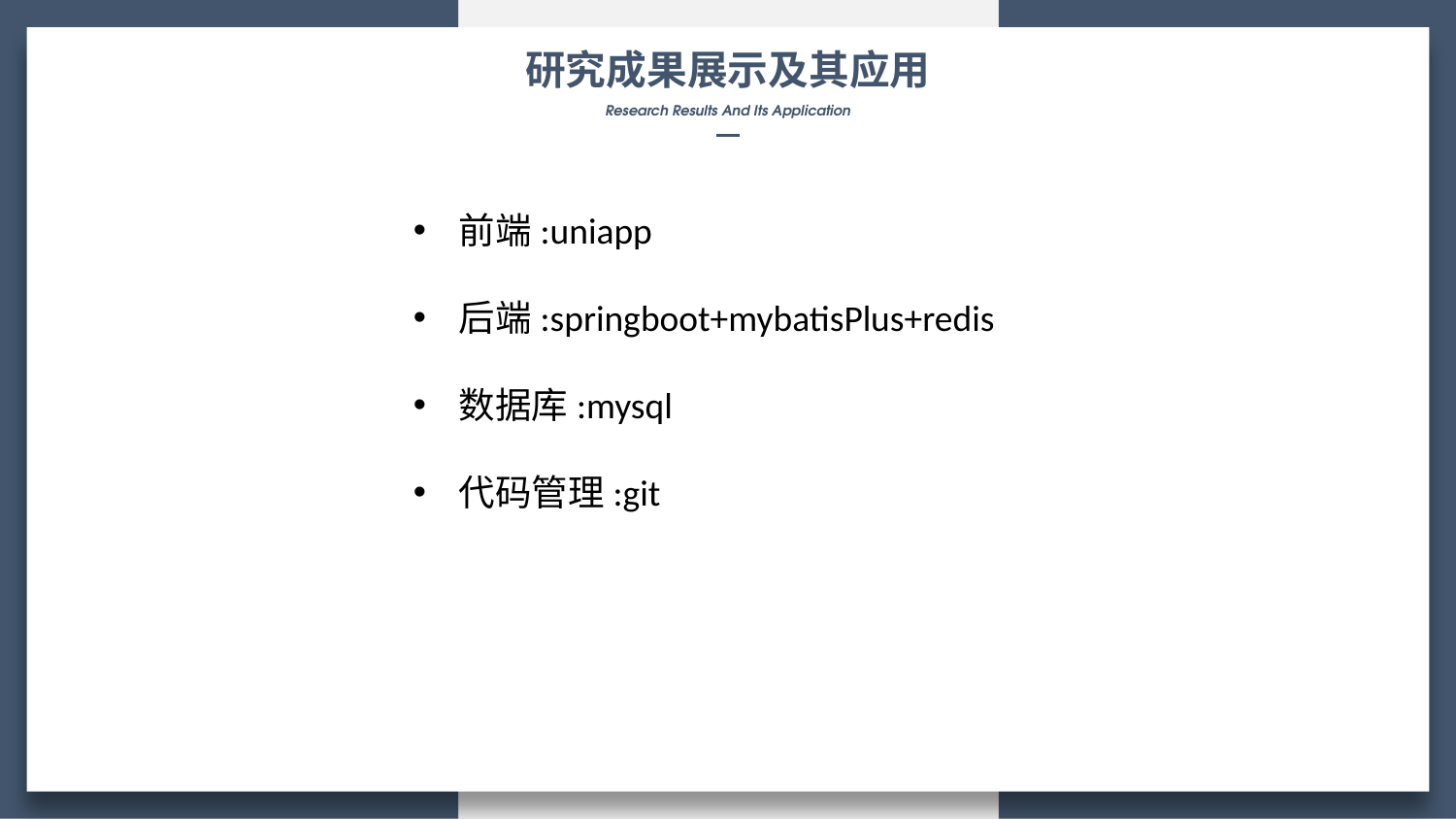

研究成果展示及其应用
Research Results And Its Application
前端:uniapp

后端:springboot+mybatisPlus+redis

数据库:mysql

代码管理:git